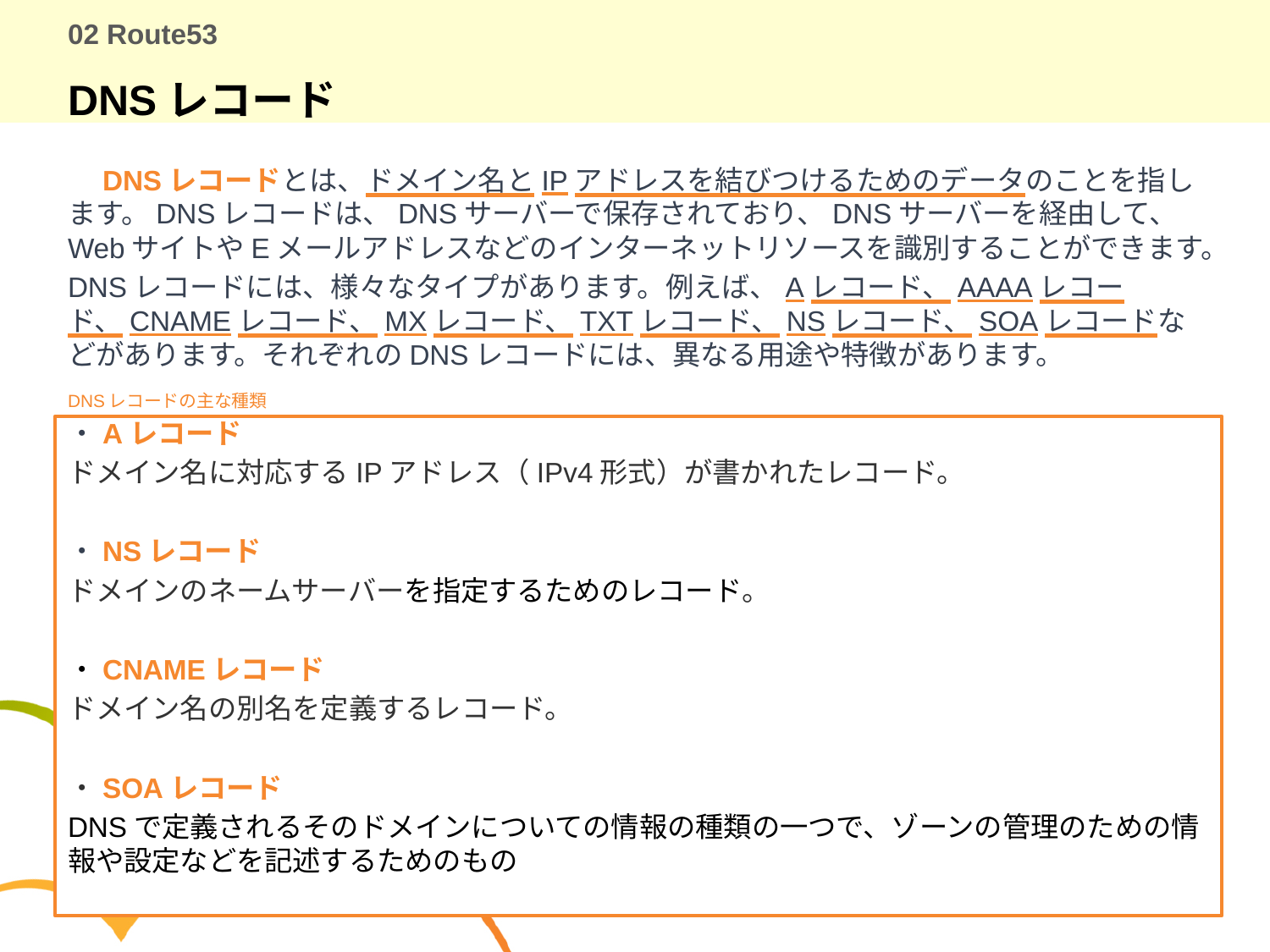

# 02 Route53
DNSレコード
　DNSレコードとは、ドメイン名とIPアドレスを結びつけるためのデータのことを指します。DNSレコードは、DNSサーバーで保存されており、DNSサーバーを経由して、WebサイトやEメールアドレスなどのインターネットリソースを識別することができます。
DNSレコードには、様々なタイプがあります。例えば、Aレコード、AAAAレコード、CNAMEレコード、MXレコード、TXTレコード、NSレコード、SOAレコードなどがあります。それぞれのDNSレコードには、異なる用途や特徴があります。

・Aレコード
ドメイン名に対応するIPアドレス（IPv4形式）が書かれたレコード。

・NSレコード
ドメインのネームサーバーを指定するためのレコード。

・CNAMEレコード
ドメイン名の別名を定義するレコード。

・SOAレコード
DNSで定義されるそのドメインについての情報の種類の一つで、ゾーンの管理のための情報や設定などを記述するためのもの
DNSレコードの主な種類